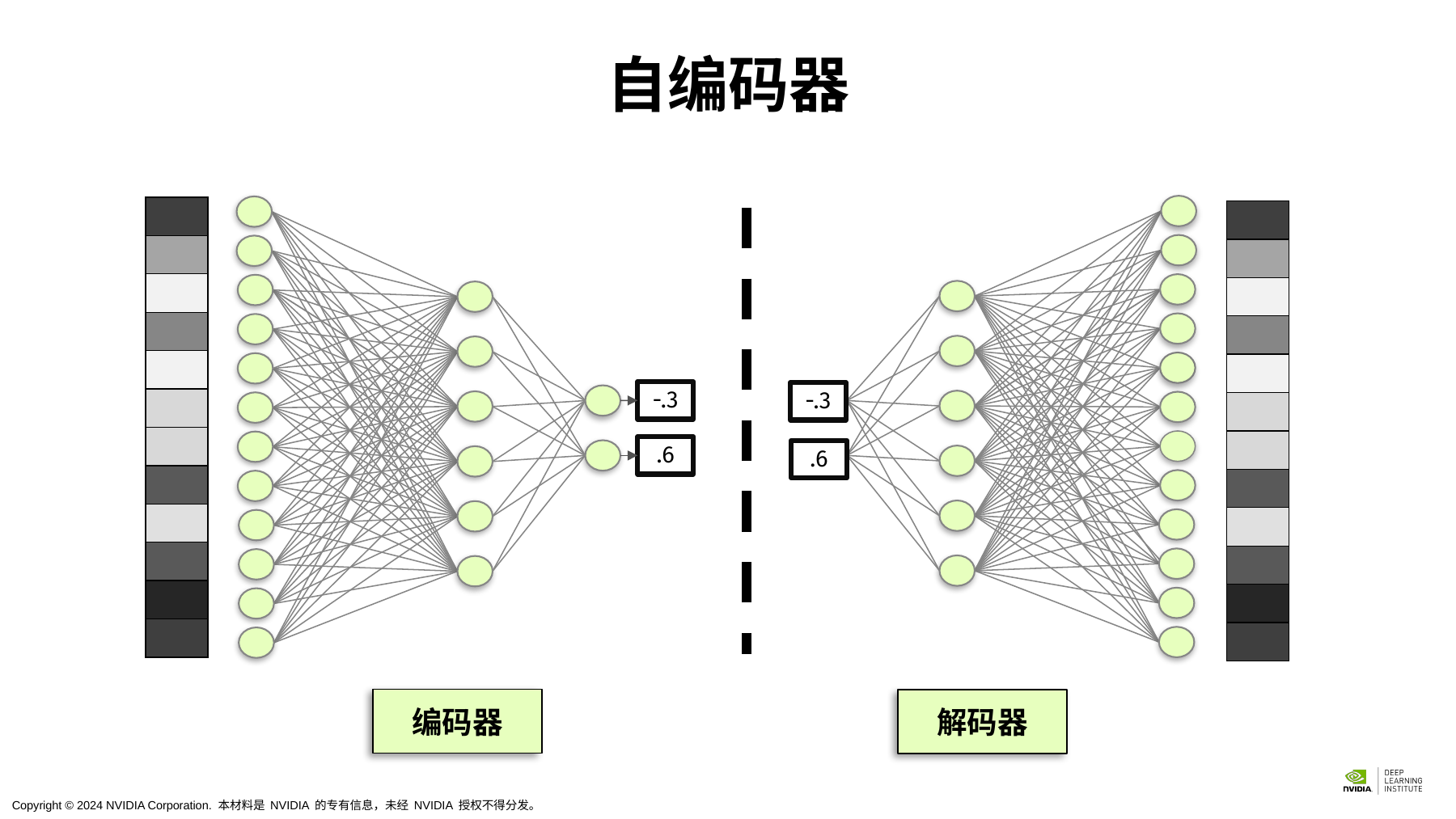

# 自编码器

-.3

.6

|  |
| --- |
|  |
|  |
|  |
|  |
|  |
|  |
|  |
|  |
|  |
|  |
|  |
|  |
| --- |
|  |
|  |
|  |
|  |
|  |
|  |
|  |
|  |
|  |
|  |
|  |
-.3
.6
编码器
解码器
Copyright © 2024 NVIDIA Corporation. 本材料是 NVIDIA 的专有信息，未经 NVIDIA 授权不得分发。